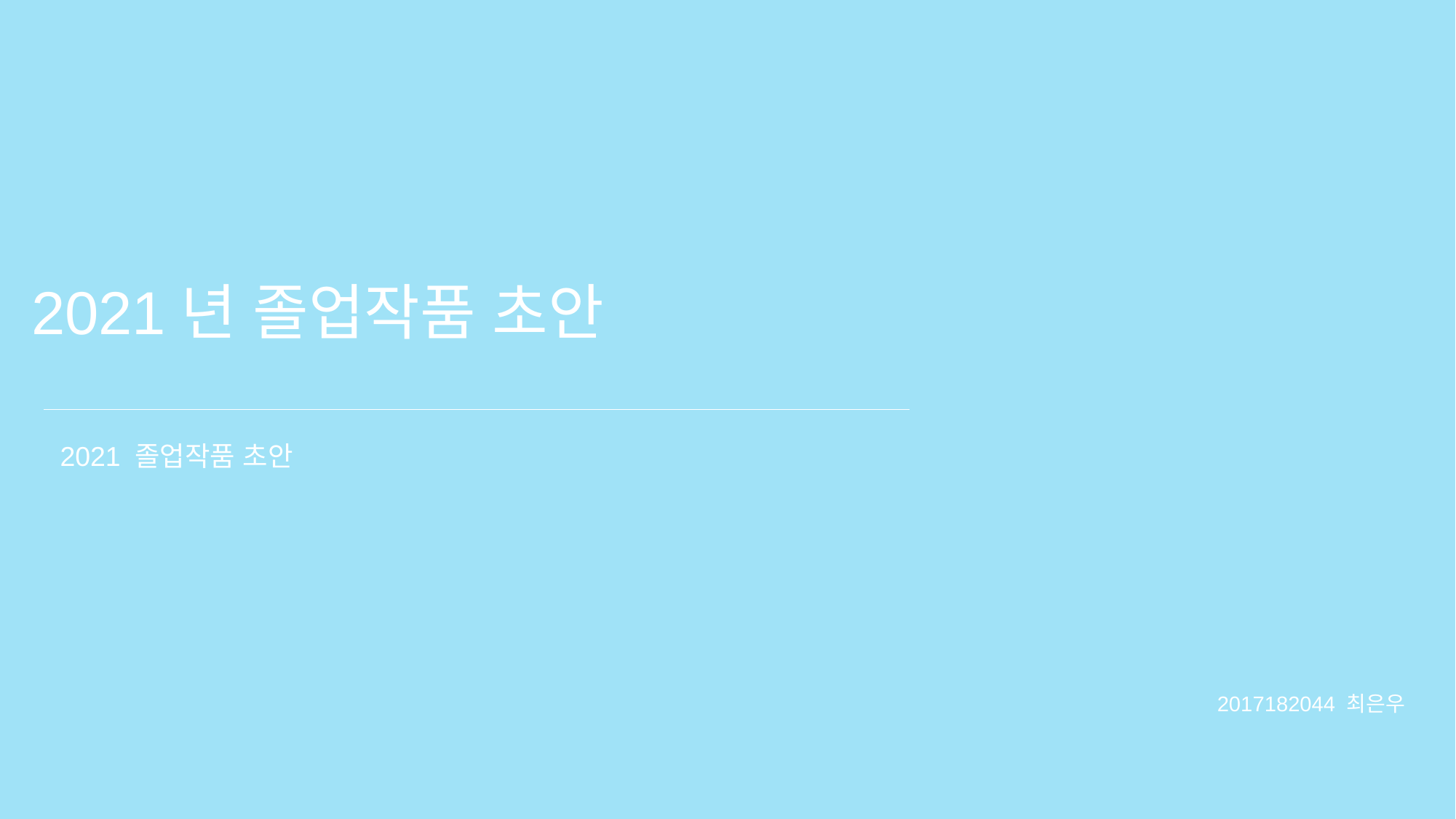

2021년 졸업작품 초안

2021 졸업작품 초안
2017182044 최은우